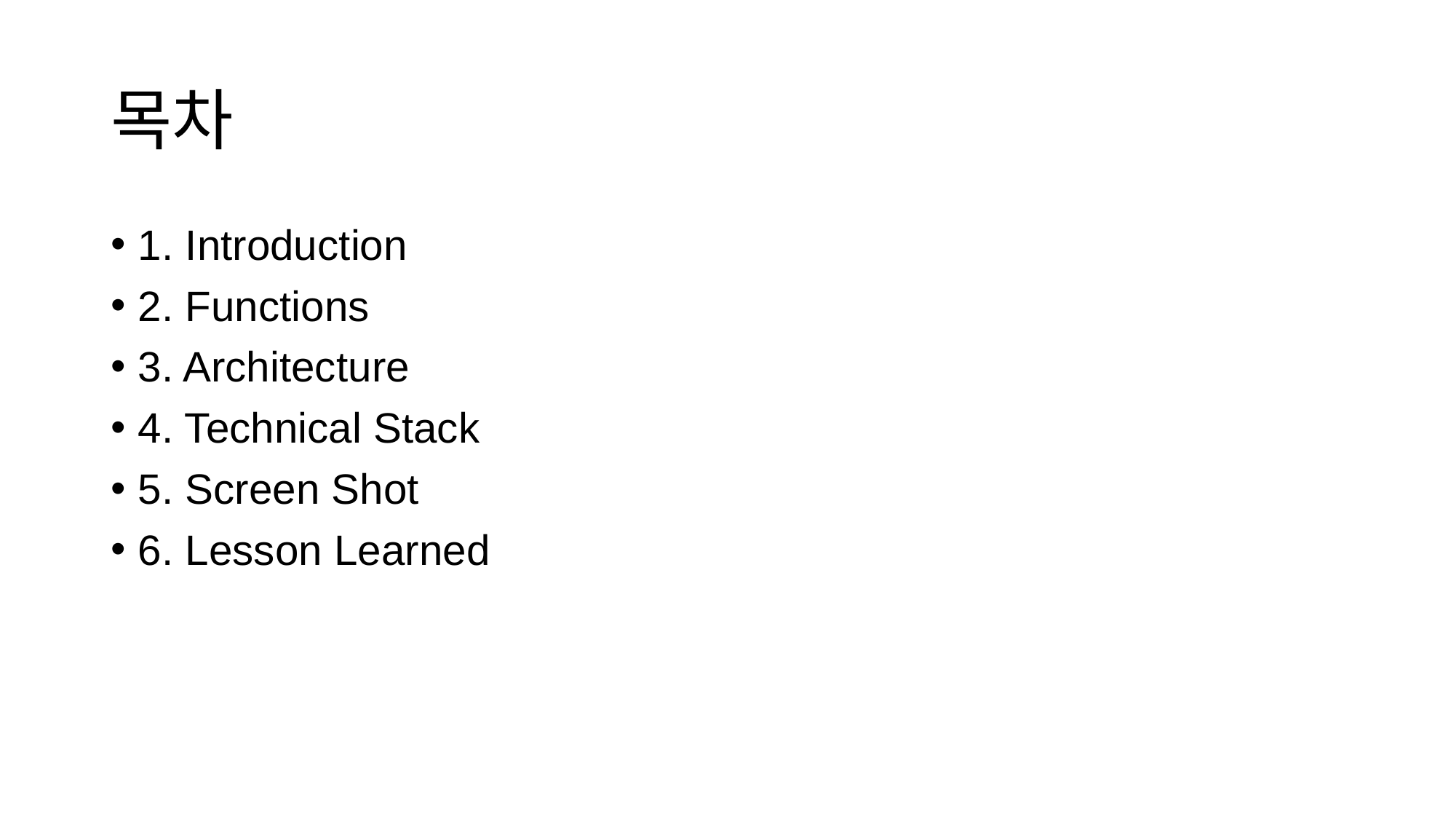

# 목차
1. Introduction
2. Functions
3. Architecture
4. Technical Stack
5. Screen Shot
6. Lesson Learned